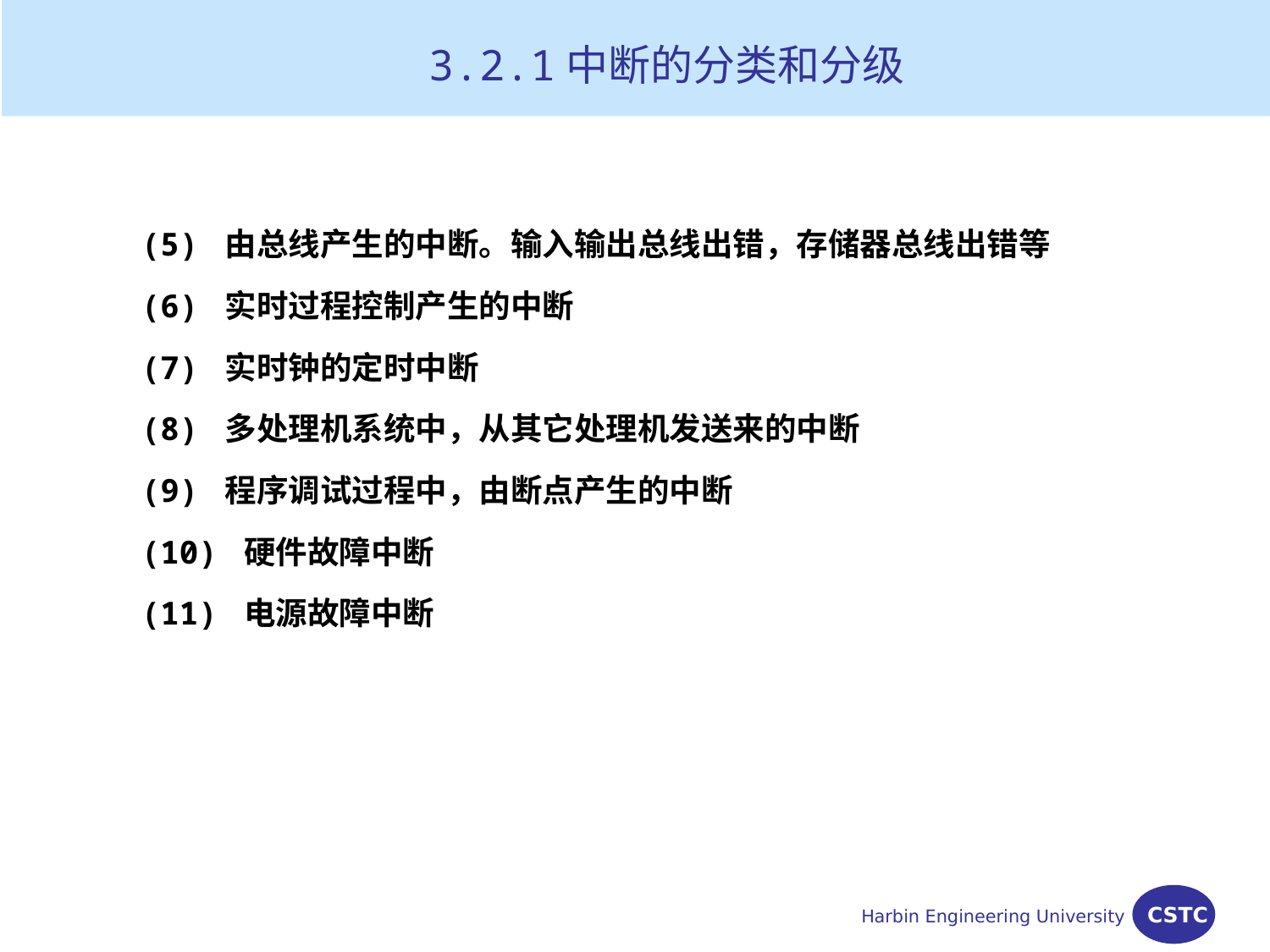

3.2.1中断的分类和分级
(5) 由总线产生的中断。输入输出总线出错，存储器总线出错等
(6) 实时过程控制产生的中断
(7) 实时钟的定时中断
(8) 多处理机系统中，从其它处理机发送来的中断
(9) 程序调试过程中，由断点产生的中断
(10) 硬件故障中断
(11) 电源故障中断

Harbin Engineering University